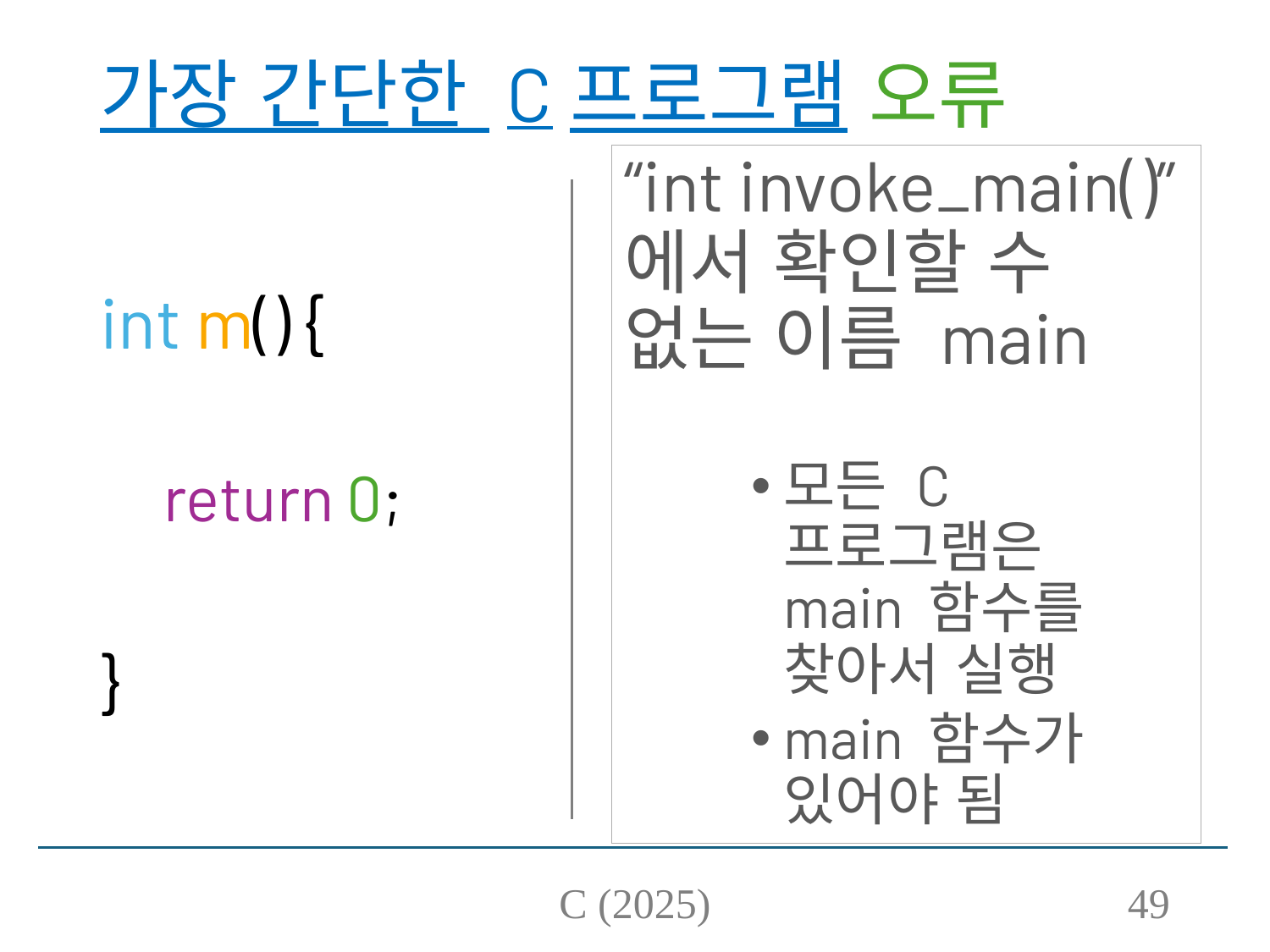

# 가장 간단한 C프로그램 오류
“int invoke_main()” 에서 확인할 수 없는 이름 main

모든 C 프로그램은 main 함수를 찾아서 실행
main 함수가 있어야 됨

int m() {

return 0;

}
C (2025)
49